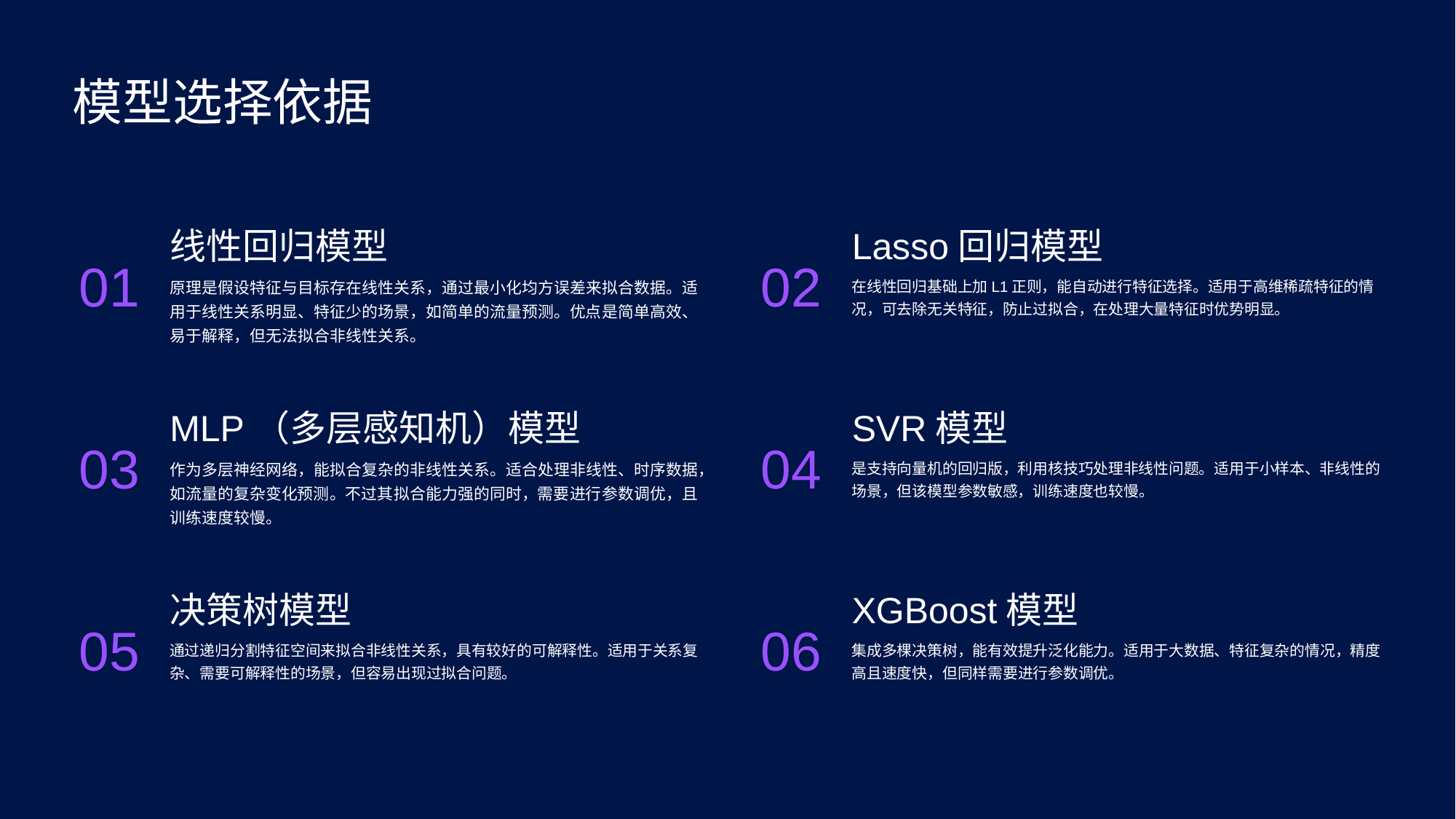

模型选择依据
线性回归模型
Lasso回归模型
01
02
原理是假设特征与目标存在线性关系，通过最小化均方误差来拟合数据。适用于线性关系明显、特征少的场景，如简单的流量预测。优点是简单高效、易于解释，但无法拟合非线性关系。
在线性回归基础上加L1正则，能自动进行特征选择。适用于高维稀疏特征的情况，可去除无关特征，防止过拟合，在处理大量特征时优势明显。
MLP（多层感知机）模型
SVR模型
03
04
作为多层神经网络，能拟合复杂的非线性关系。适合处理非线性、时序数据，如流量的复杂变化预测。不过其拟合能力强的同时，需要进行参数调优，且训练速度较慢。
是支持向量机的回归版，利用核技巧处理非线性问题。适用于小样本、非线性的场景，但该模型参数敏感，训练速度也较慢。
决策树模型
XGBoost模型
05
06
通过递归分割特征空间来拟合非线性关系，具有较好的可解释性。适用于关系复杂、需要可解释性的场景，但容易出现过拟合问题。
集成多棵决策树，能有效提升泛化能力。适用于大数据、特征复杂的情况，精度高且速度快，但同样需要进行参数调优。